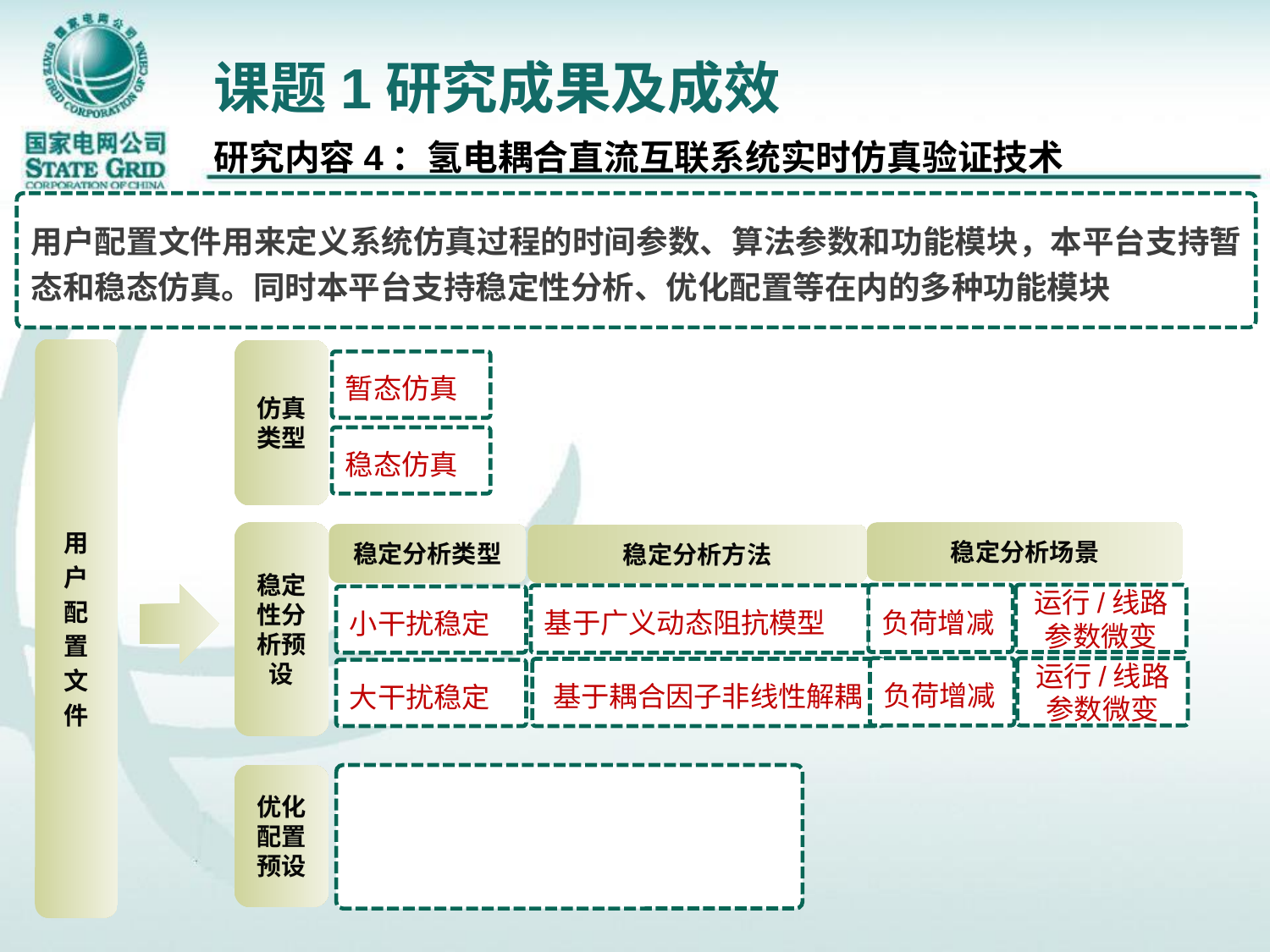

# 课题1研究成果及成效
研究内容4：氢电耦合直流互联系统实时仿真验证技术
用户配置文件用来定义系统仿真过程的时间参数、算法参数和功能模块，本平台支持暂态和稳态仿真。同时本平台支持稳定性分析、优化配置等在内的多种功能模块
用
户
配
置
文
件
仿真类型
暂态仿真
稳态仿真
稳定分析场景
稳定性分析预设
稳定分析类型
稳定分析方法

负荷增减
运行/线路参数微变
基于广义动态阻抗模型
小干扰稳定
负荷增减
运行/线路参数微变
基于耦合因子非线性解耦
大干扰稳定
优化配置预设